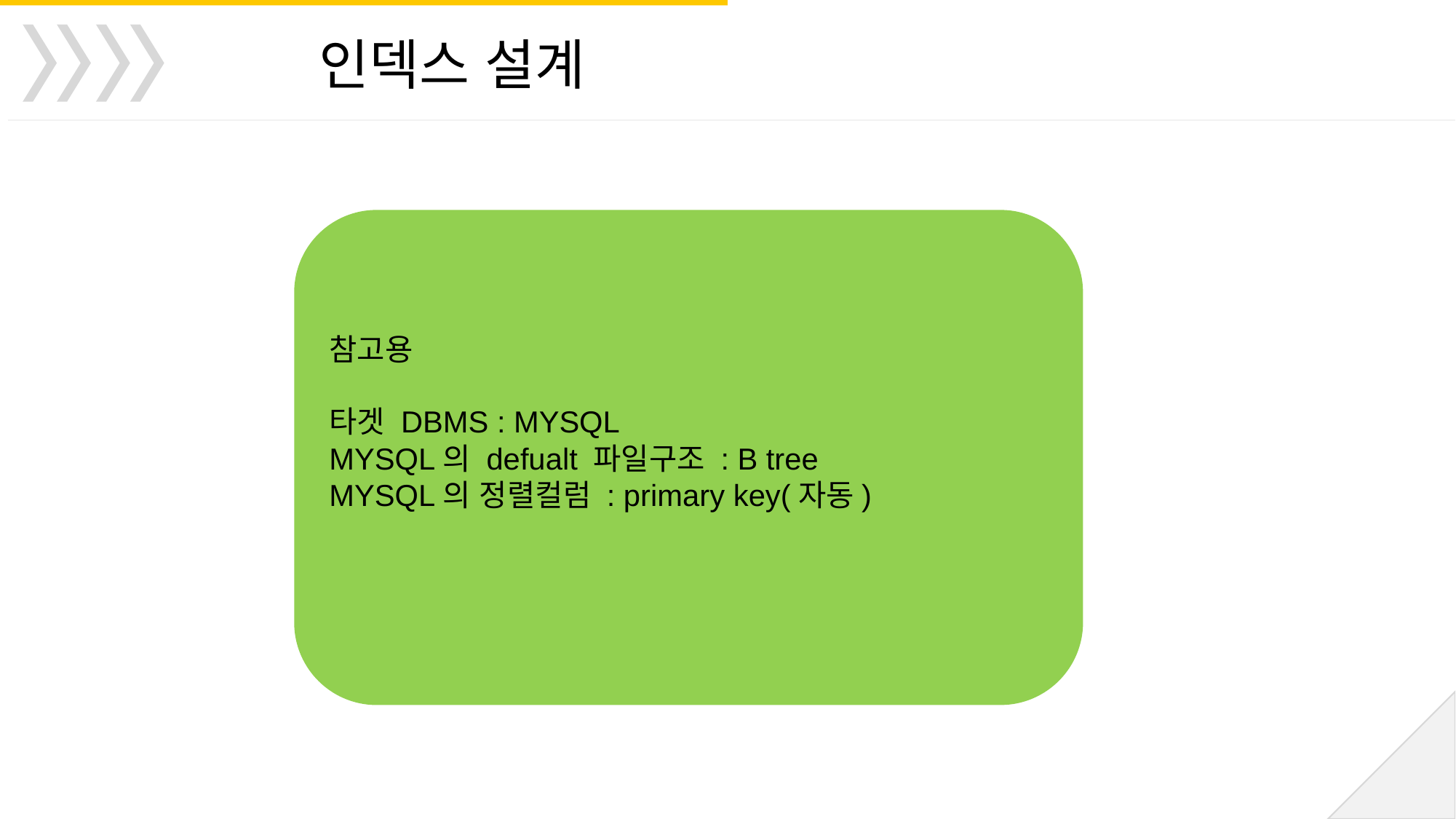

인덱스 설계

참고용

타겟 DBMS : MYSQL
MYSQL의 defualt 파일구조 : B tree
MYSQL의 정렬컬럼 : primary key(자동)